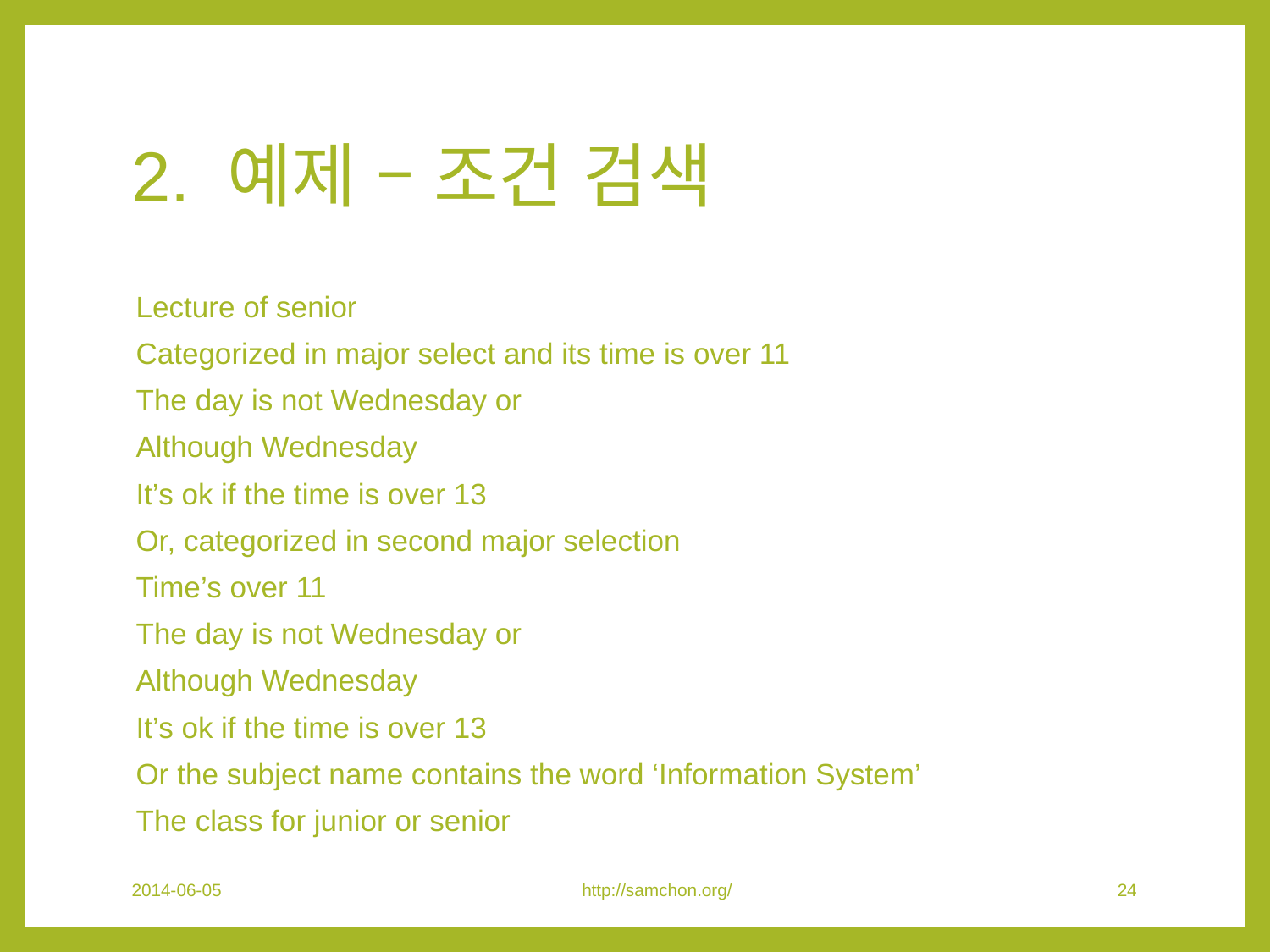

# 2. 예제 – 조건 검색
Lecture of senior
	Categorized in major select and its time is over 11
		The day is not Wednesday or
		Although Wednesday
			It’s ok if the time is over 13
	Or, categorized in second major selection
		Time’s over 11
			The day is not Wednesday or
			Although Wednesday
				It’s ok if the time is over 13
Or the subject name contains the word ‘Information System’
	The class for junior or senior

2014-06-05
http://samchon.org/
24